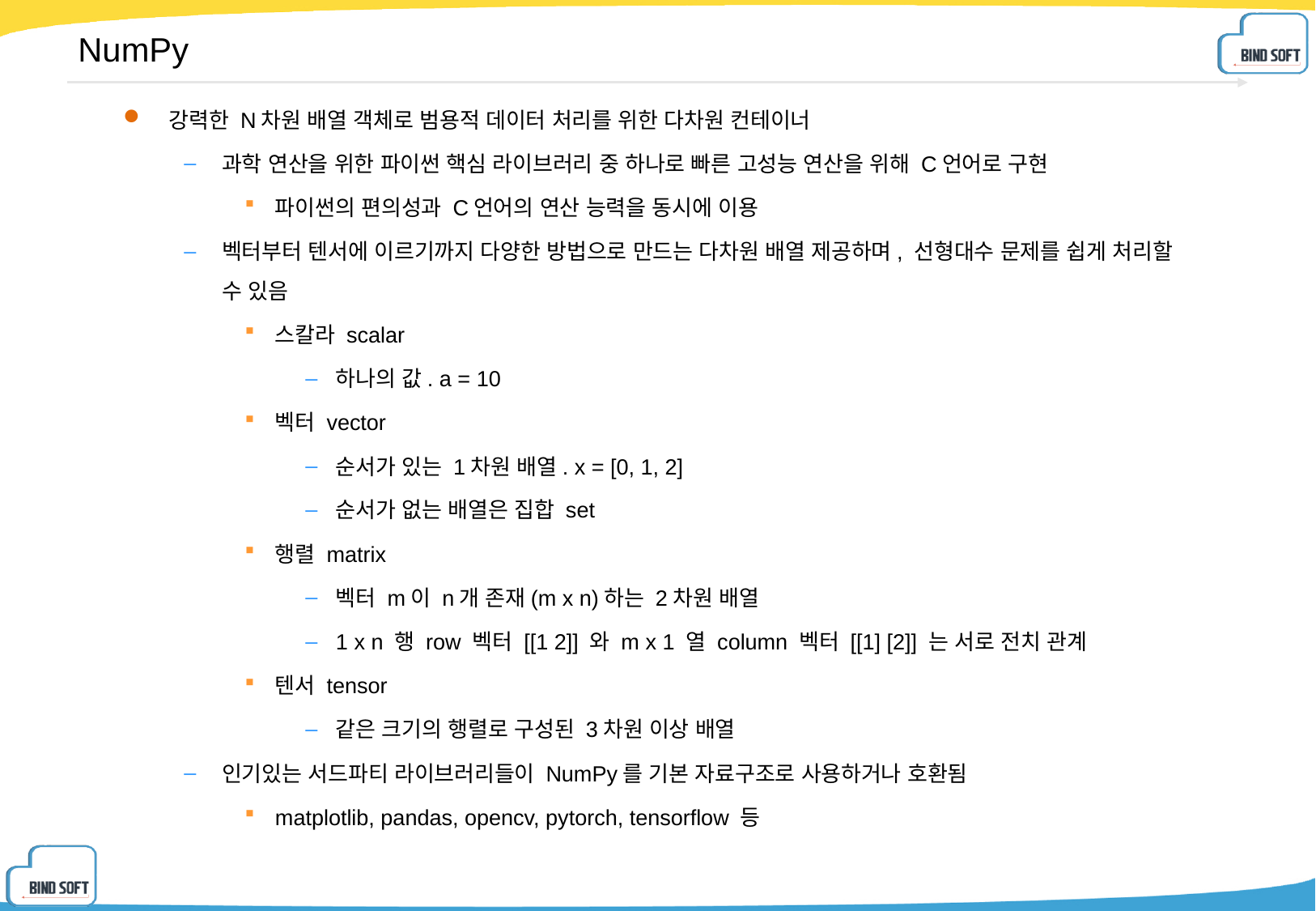

# NumPy
강력한 N차원 배열 객체로 범용적 데이터 처리를 위한 다차원 컨테이너
과학 연산을 위한 파이썬 핵심 라이브러리 중 하나로 빠른 고성능 연산을 위해 C언어로 구현
파이썬의 편의성과 C언어의 연산 능력을 동시에 이용
벡터부터 텐서에 이르기까지 다양한 방법으로 만드는 다차원 배열 제공하며, 선형대수 문제를 쉽게 처리할 수 있음
스칼라 scalar
하나의 값. a = 10
벡터 vector
순서가 있는 1차원 배열. x = [0, 1, 2]
순서가 없는 배열은 집합 set
행렬 matrix
벡터 m이 n개 존재(m x n)하는 2차원 배열
1 x n 행 row 벡터 [[1 2]] 와 m x 1 열 column 벡터 [[1] [2]] 는 서로 전치 관계
텐서 tensor
같은 크기의 행렬로 구성된 3차원 이상 배열
인기있는 서드파티 라이브러리들이 NumPy를 기본 자료구조로 사용하거나 호환됨
matplotlib, pandas, opencv, pytorch, tensorflow 등